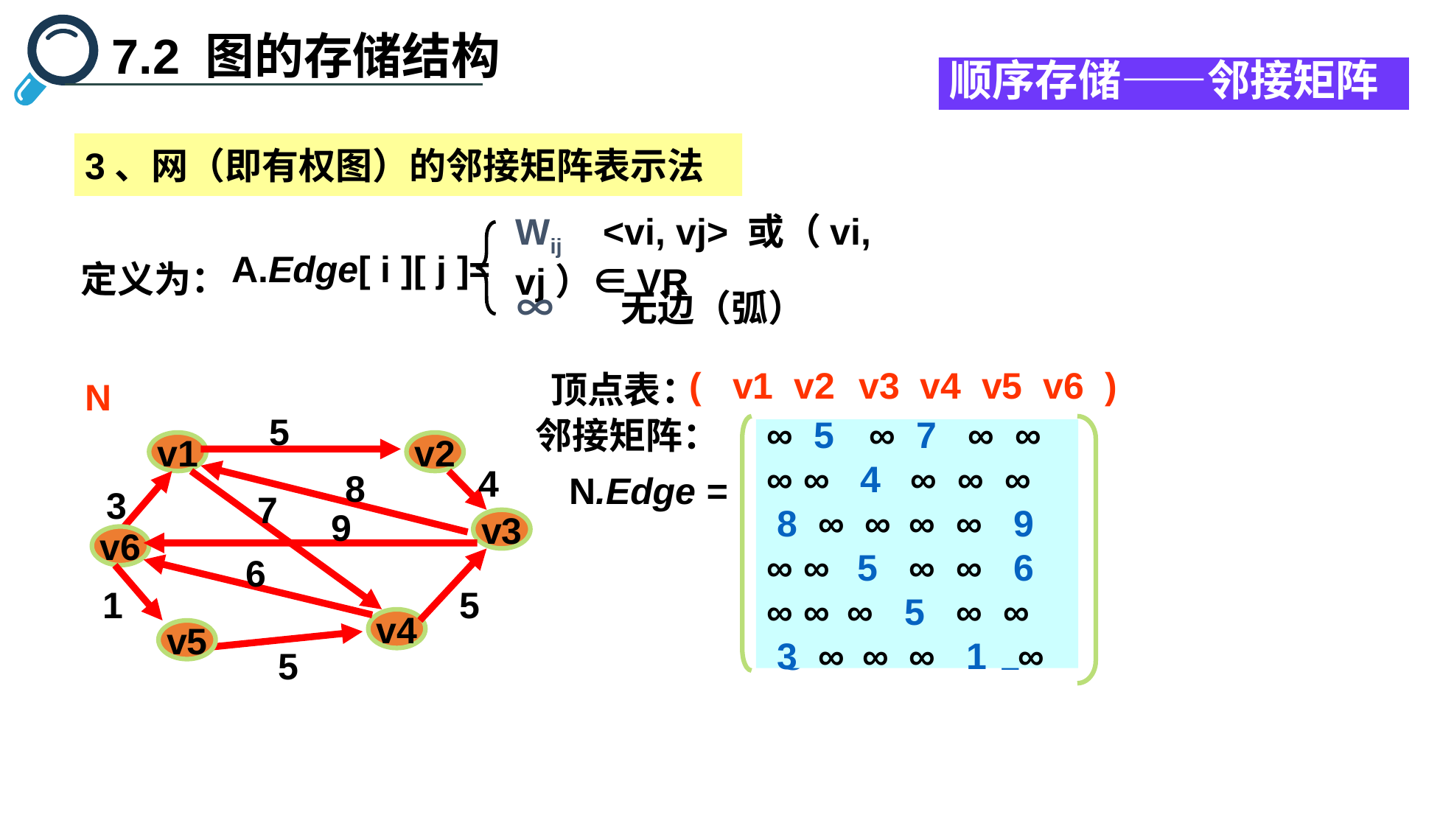

7.2 图的存储结构
顺序存储——邻接矩阵
3、网（即有权图）的邻接矩阵表示法
Wij    <vi, vj> 或（vi, vj）∈VR

A.Edge[ i ][ j ]=
∞       无边（弧）
定义为：
顶点表：
(   v1  v2    v3  v4  v5  v6  )
N
5
v1
v2

4
8

3
7
9
v3
v6

6

1
5
v4
v5

5
邻接矩阵：

∞  5      ∞  7   ∞  ∞
∞ ∞   4     ∞  ∞  ∞
 8  ∞  ∞   ∞  ∞   9
∞ ∞    5   ∞  ∞   6
∞ ∞   ∞   5   ∞  ∞
 3  ∞   ∞  ∞   1   ∞
        5         7
            4
   8                       9
            5               6
                 5
  3                   1
∞ ∞ ∞ ∞ ∞  ∞
∞ ∞ ∞ ∞ ∞  ∞
∞ ∞ ∞ ∞ ∞  ∞
∞ ∞ ∞ ∞ ∞  ∞
∞ ∞ ∞ ∞ ∞  ∞
∞ ∞ ∞ ∞ ∞  ∞
N.Edge =